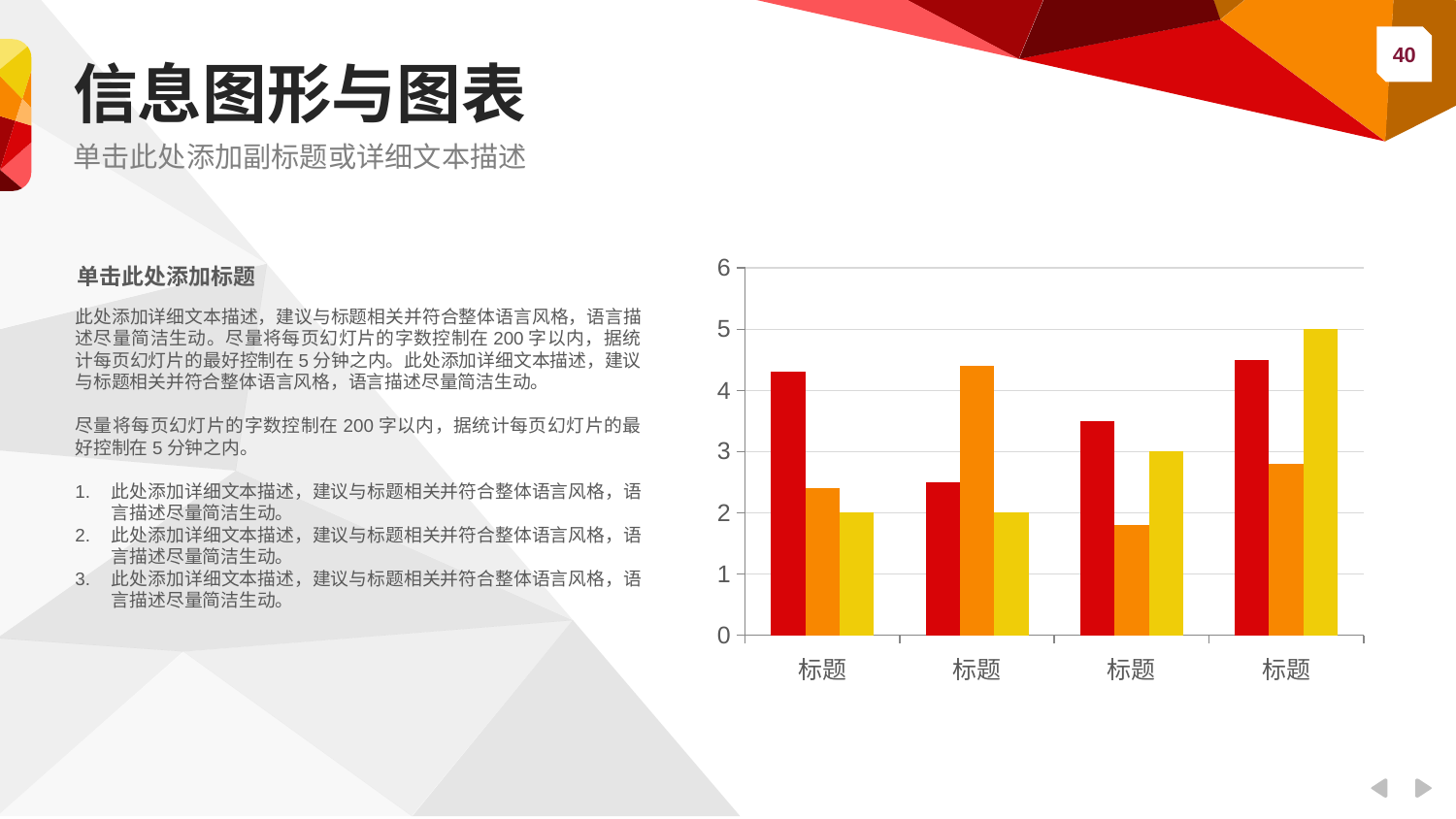

信息图形与图表
单击此处添加副标题或详细文本描述

### Chart

| Category | 列1 | 列2 | 列3 |
|---|---|---|---|
| 标题 | 4.3 | 2.4 | 2.0 |
| 标题 | 2.5 | 4.4 | 2.0 |
| 标题 | 3.5 | 1.8 | 3.0 |
| 标题 | 4.5 | 2.8 | 5.0 |
单击此处添加标题
此处添加详细文本描述，建议与标题相关并符合整体语言风格，语言描述尽量简洁生动。尽量将每页幻灯片的字数控制在200字以内，据统计每页幻灯片的最好控制在5分钟之内。此处添加详细文本描述，建议与标题相关并符合整体语言风格，语言描述尽量简洁生动。

尽量将每页幻灯片的字数控制在200字以内，据统计每页幻灯片的最好控制在5分钟之内。

此处添加详细文本描述，建议与标题相关并符合整体语言风格，语言描述尽量简洁生动。
此处添加详细文本描述，建议与标题相关并符合整体语言风格，语言描述尽量简洁生动。
此处添加详细文本描述，建议与标题相关并符合整体语言风格，语言描述尽量简洁生动。